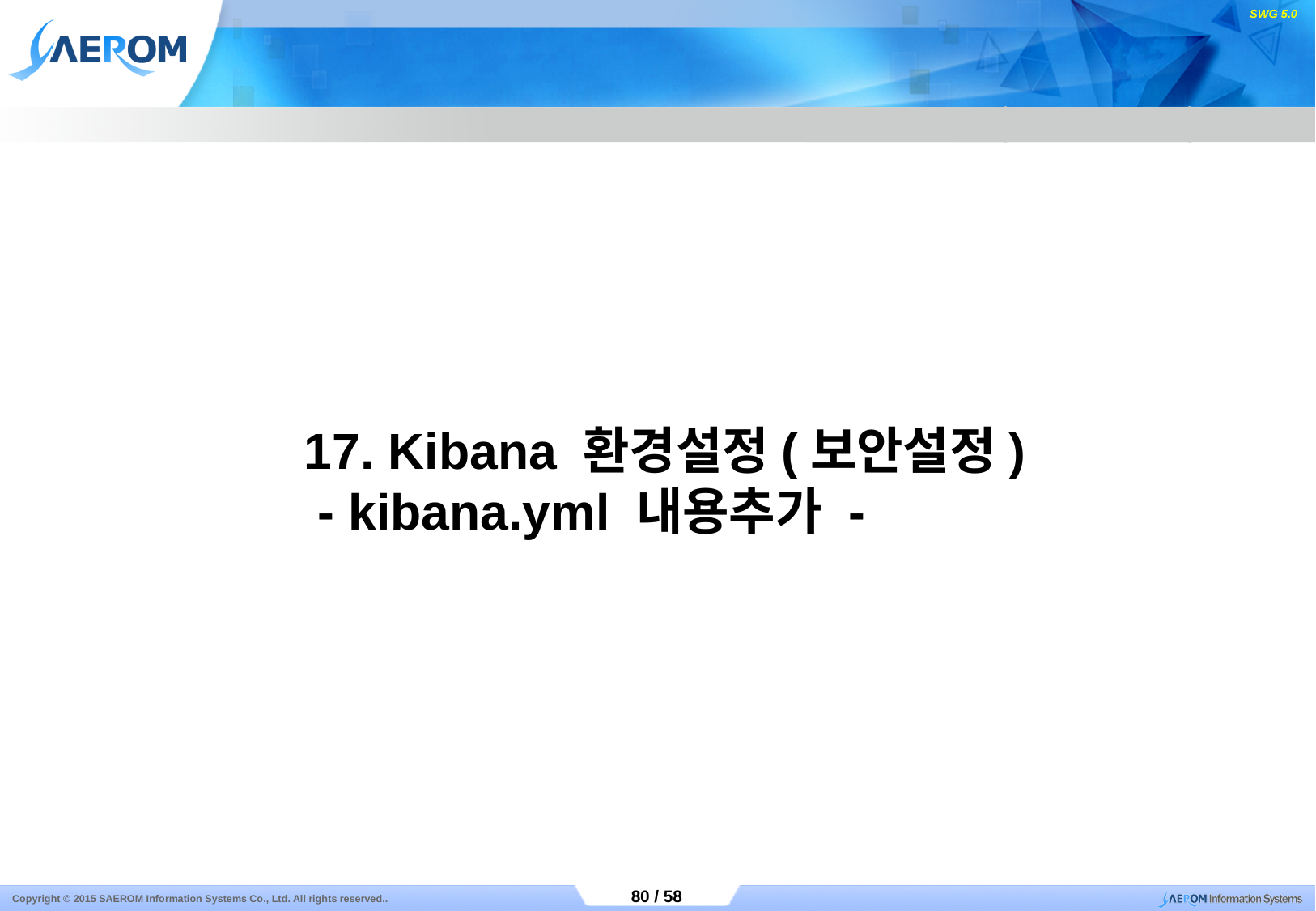

17. Kibana 환경설정(보안설정)
 - kibana.yml 내용추가 -